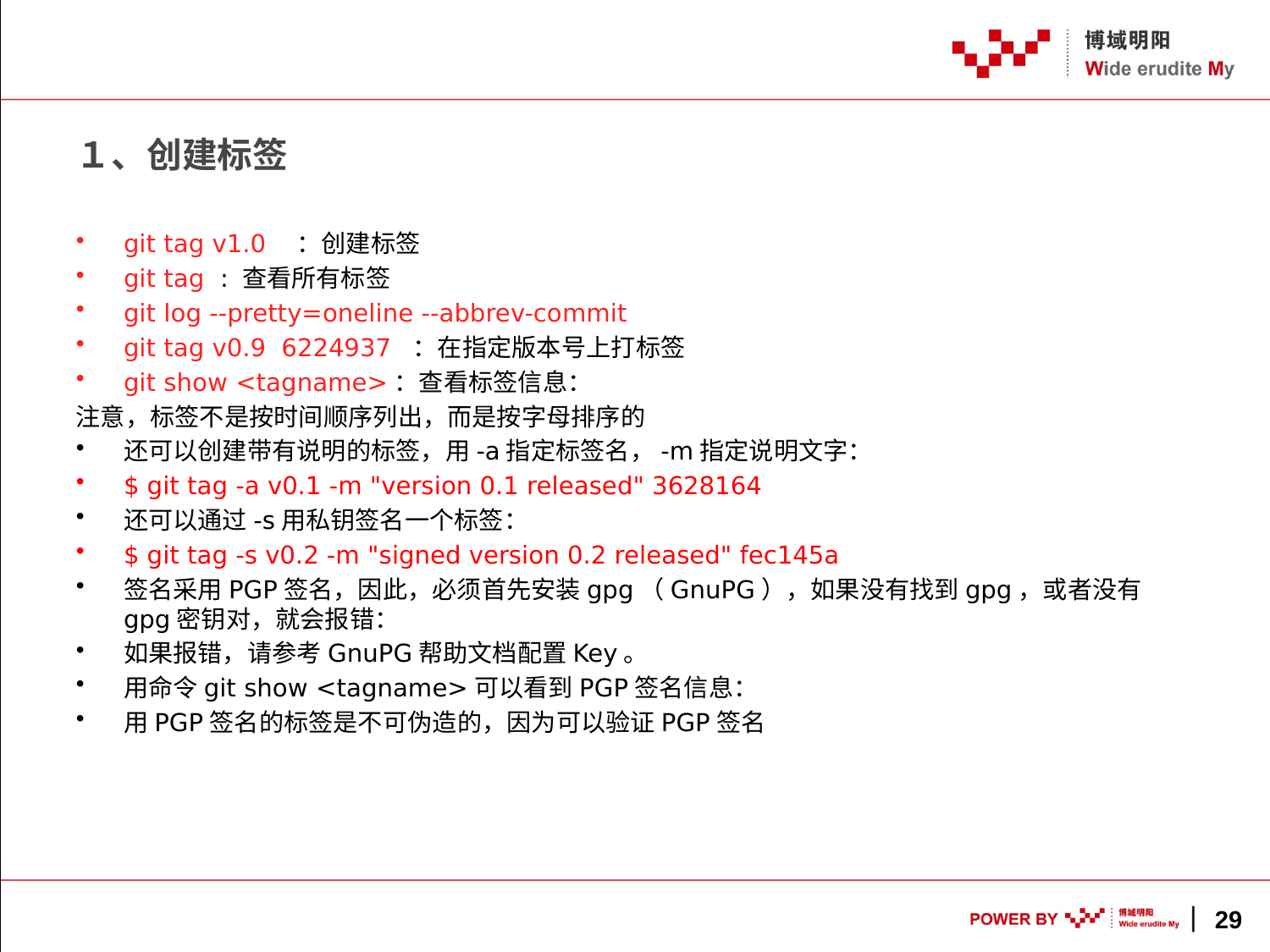

# １、创建标签
git tag v1.0　：创建标签
git tag  : 查看所有标签
git log --pretty=oneline --abbrev-commit
git tag v0.9  6224937  ：在指定版本号上打标签
git show <tagname>：查看标签信息：
注意，标签不是按时间顺序列出，而是按字母排序的
还可以创建带有说明的标签，用-a指定标签名，-m指定说明文字：
$ git tag -a v0.1 -m "version 0.1 released" 3628164
还可以通过-s用私钥签名一个标签：
$ git tag -s v0.2 -m "signed version 0.2 released" fec145a
签名采用PGP签名，因此，必须首先安装gpg（GnuPG），如果没有找到gpg，或者没有gpg密钥对，就会报错：
如果报错，请参考GnuPG帮助文档配置Key。
用命令git show <tagname>可以看到PGP签名信息：
用PGP签名的标签是不可伪造的，因为可以验证PGP签名

29